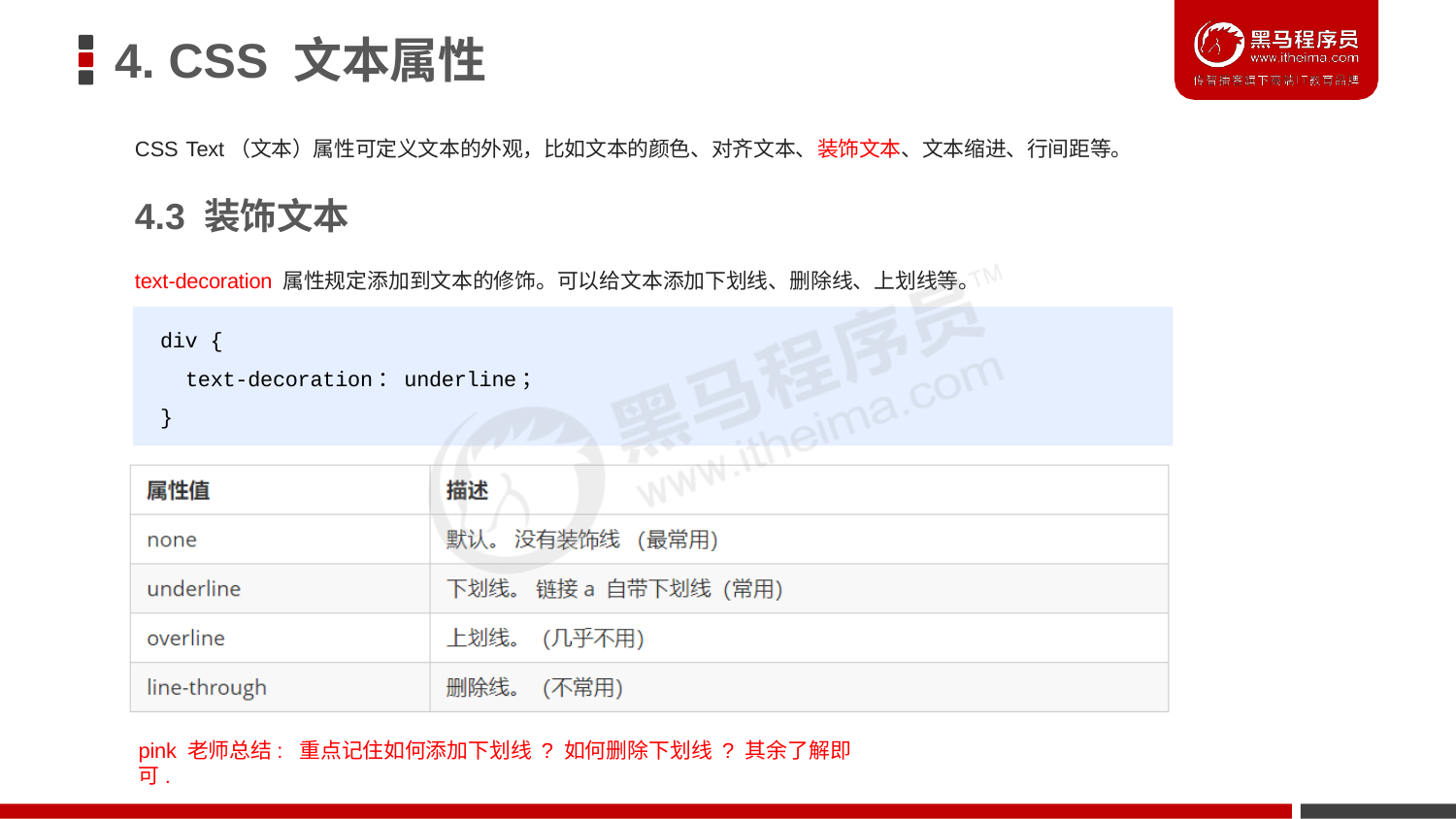

# 4. CSS 文本属性
CSS Text（文本）属性可定义文本的外观，比如文本的颜色、对齐文本、装饰文本、文本缩进、行间距等。

4.3 装饰文本
text-decoration 属性规定添加到文本的修饰。可以给文本添加下划线、删除线、上划线等。

div {
text-decoration：underline；
}

pink 老师总结:  重点记住如何添加下划线 ? 如何删除下划线 ? 其余了解即可.